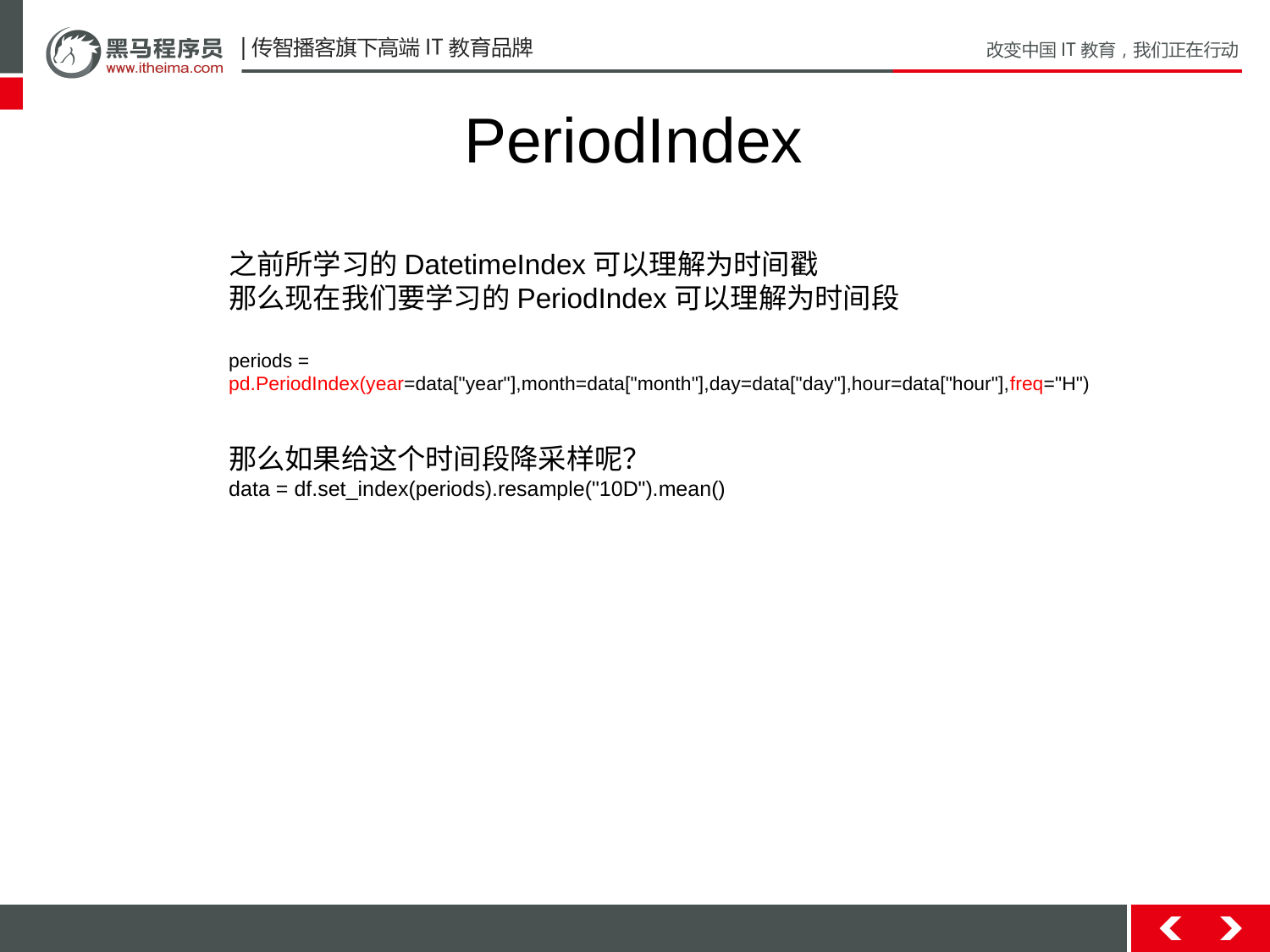

# PeriodIndex
之前所学习的DatetimeIndex可以理解为时间戳
那么现在我们要学习的PeriodIndex可以理解为时间段

periods = pd.PeriodIndex(year=data["year"],month=data["month"],day=data["day"],hour=data["hour"],freq="H")

那么如果给这个时间段降采样呢？
data = df.set_index(periods).resample("10D").mean()